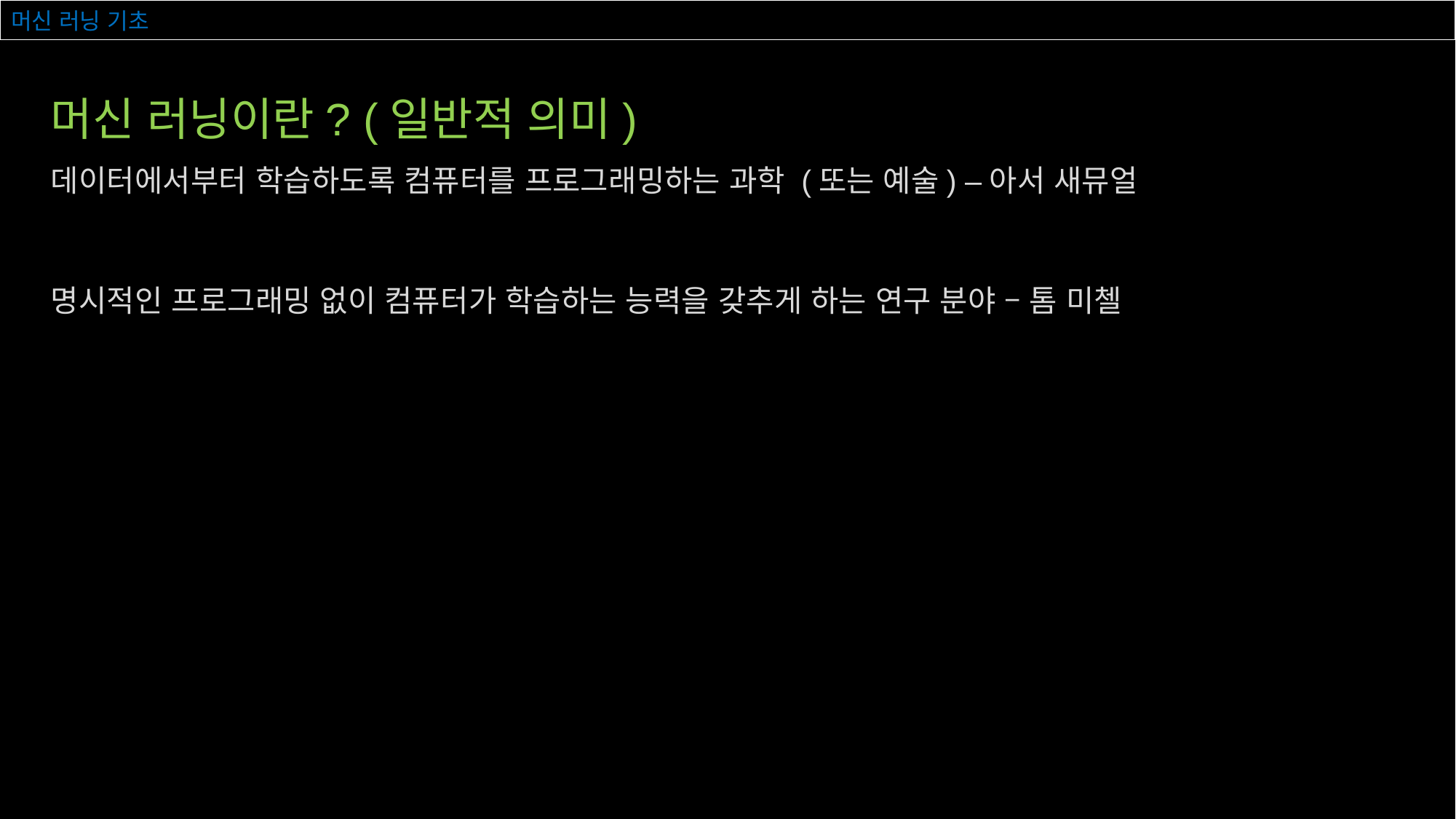

# 머신 러닝 기초
머신 러닝이란? (일반적 의미)
데이터에서부터 학습하도록 컴퓨터를 프로그래밍하는 과학 (또는 예술) –아서 새뮤얼

명시적인 프로그래밍 없이 컴퓨터가 학습하는 능력을 갖추게 하는 연구 분야 – 톰 미첼